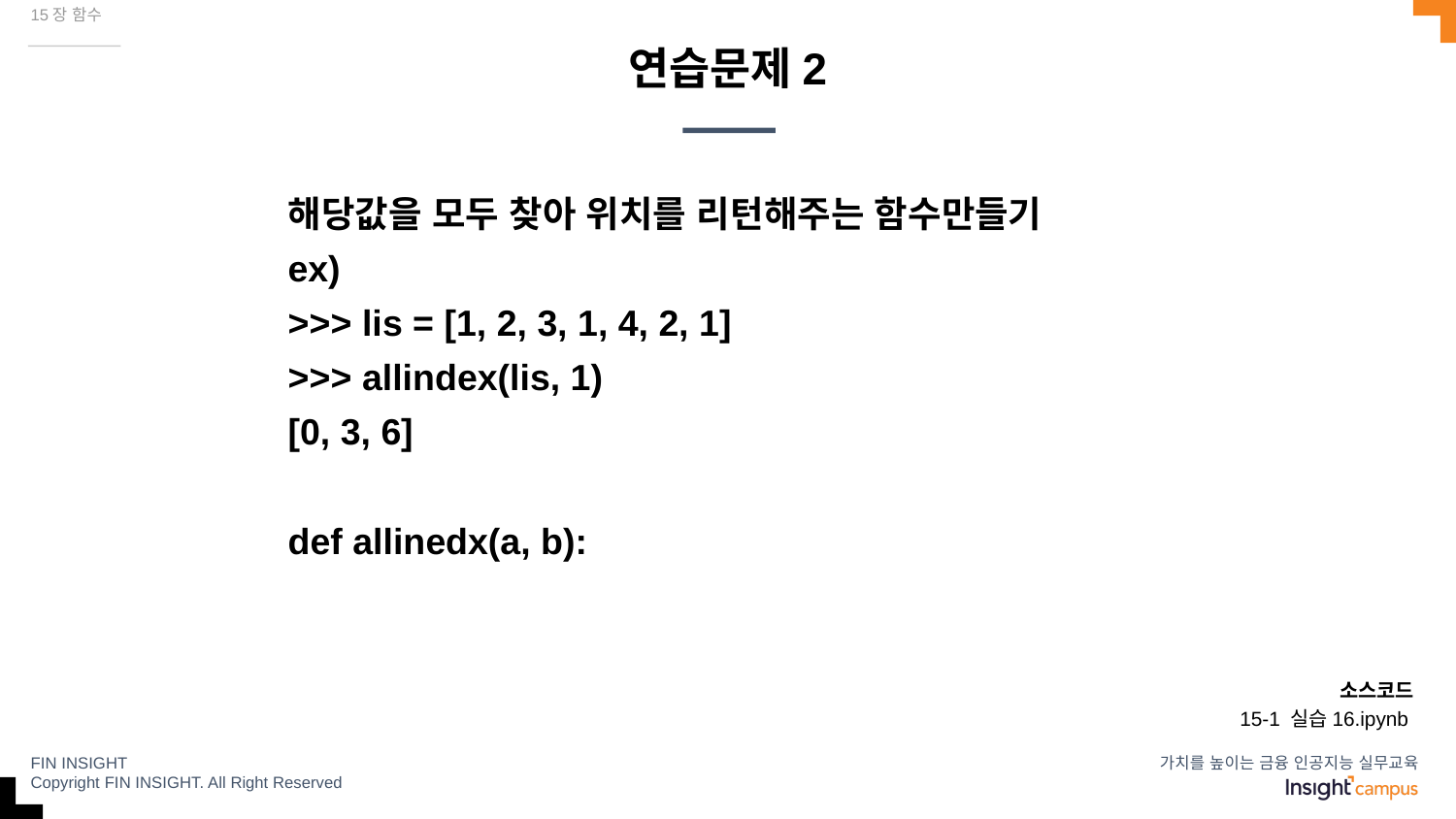

15장 함수
# 연습문제2
해당값을 모두 찾아 위치를 리턴해주는 함수만들기
ex)
>>> lis = [1, 2, 3, 1, 4, 2, 1]
>>> allindex(lis, 1)
[0, 3, 6]

def allinedx(a, b):

소스코드
15-1 실습16.ipynb